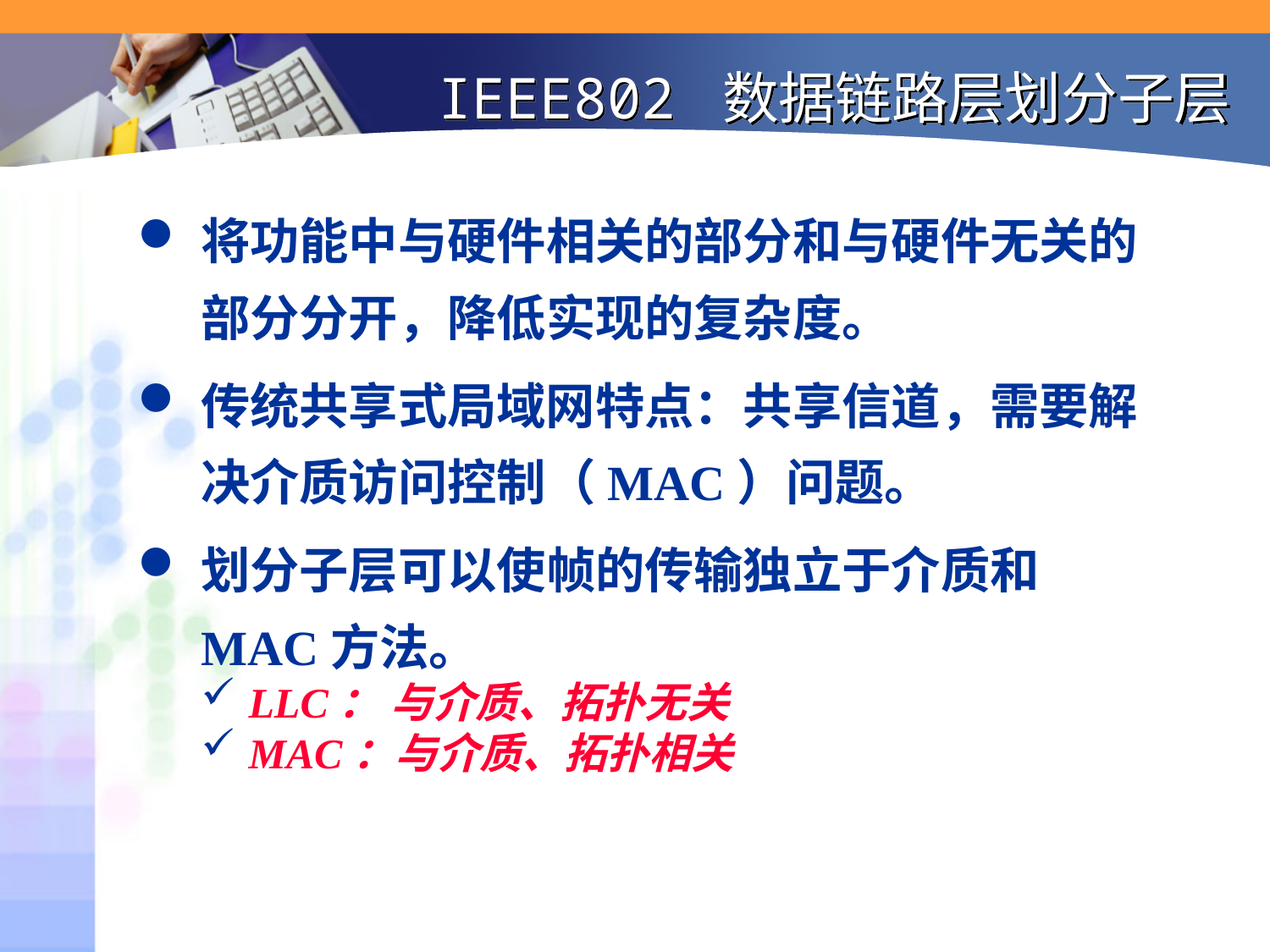

# IEEE802 数据链路层划分子层
将功能中与硬件相关的部分和与硬件无关的部分分开，降低实现的复杂度。
传统共享式局域网特点：共享信道，需要解决介质访问控制（MAC）问题。
划分子层可以使帧的传输独立于介质和MAC方法。
LLC： 与介质、拓扑无关
MAC：与介质、拓扑相关